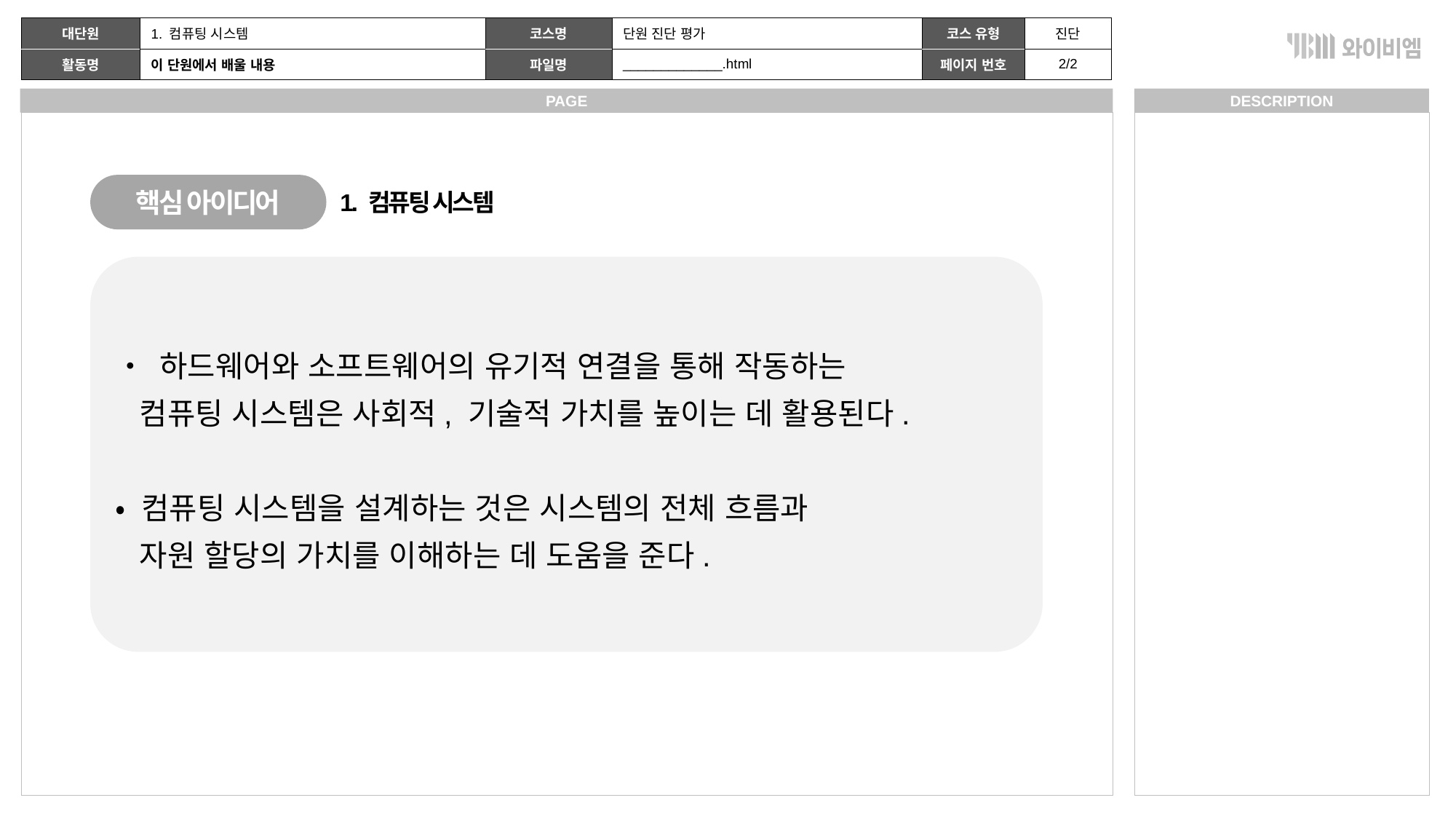

|  | 1. 컴퓨팅 시스템 |  | 단원 진단 평가 |  | 진단 |
| --- | --- | --- | --- | --- | --- |
|  | 이 단원에서 배울 내용 |  | \_\_\_\_\_\_\_\_\_\_\_\_\_.html |  | 2/2 |
핵심 아이디어
1. 컴퓨팅 시스템
• 하드웨어와 소프트웨어의 유기적 연결을 통해 작동하는
  컴퓨팅 시스템은 사회적, 기술적 가치를 높이는 데 활용된다.

• 컴퓨팅 시스템을 설계하는 것은 시스템의 전체 흐름과
  자원 할당의 가치를 이해하는 데 도움을 준다.